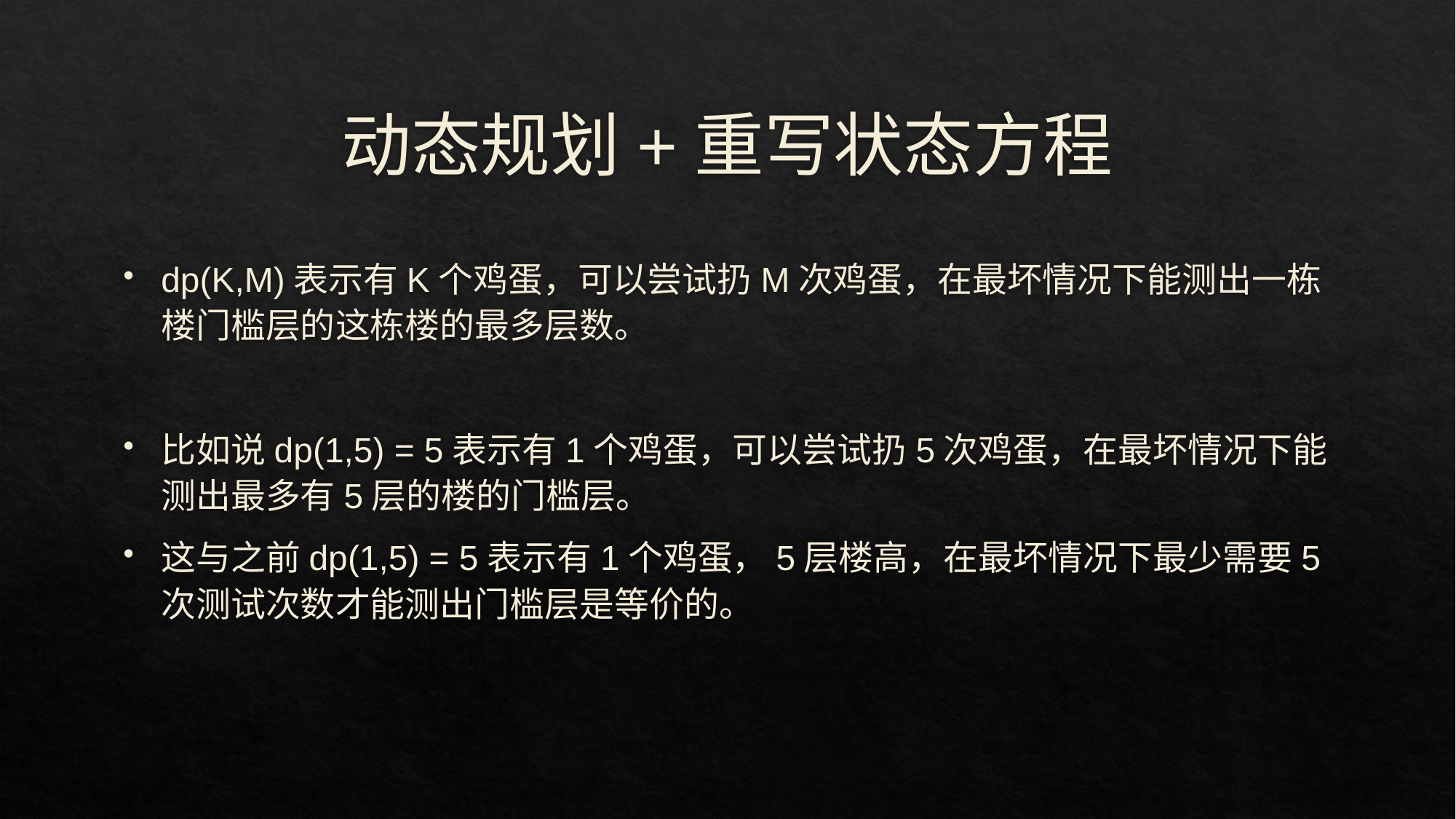

# 动态规划+重写状态方程
dp(K,M)表示有K个鸡蛋，可以尝试扔M次鸡蛋，在最坏情况下能测出一栋楼门槛层的这栋楼的最多层数。

比如说dp(1,5) = 5表示有1个鸡蛋，可以尝试扔5次鸡蛋，在最坏情况下能测出最多有5层的楼的门槛层。
这与之前dp(1,5) = 5表示有1个鸡蛋，5层楼高，在最坏情况下最少需要5次测试次数才能测出门槛层是等价的。